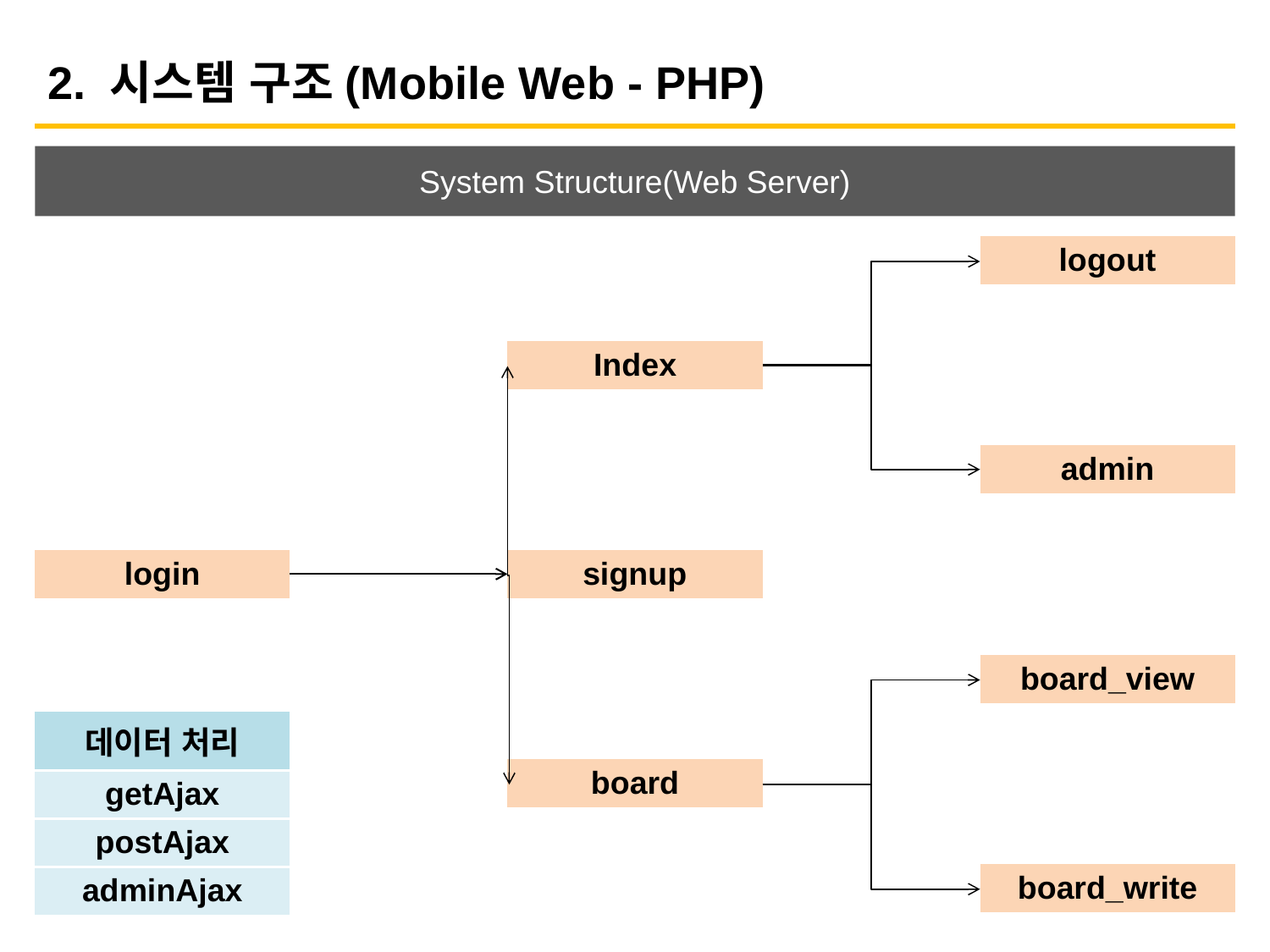

2. 시스템 구조(Mobile Web - PHP)
System Structure(Web Server)

| logout |
| --- |
| Index |
| --- |
| admin |
| --- |
| login |
| --- |
| signup |
| --- |
| board\_view |
| --- |
| 데이터 처리 |
| --- |
| getAjax |
| postAjax |
| adminAjax |
| board |
| --- |
| board\_write |
| --- |